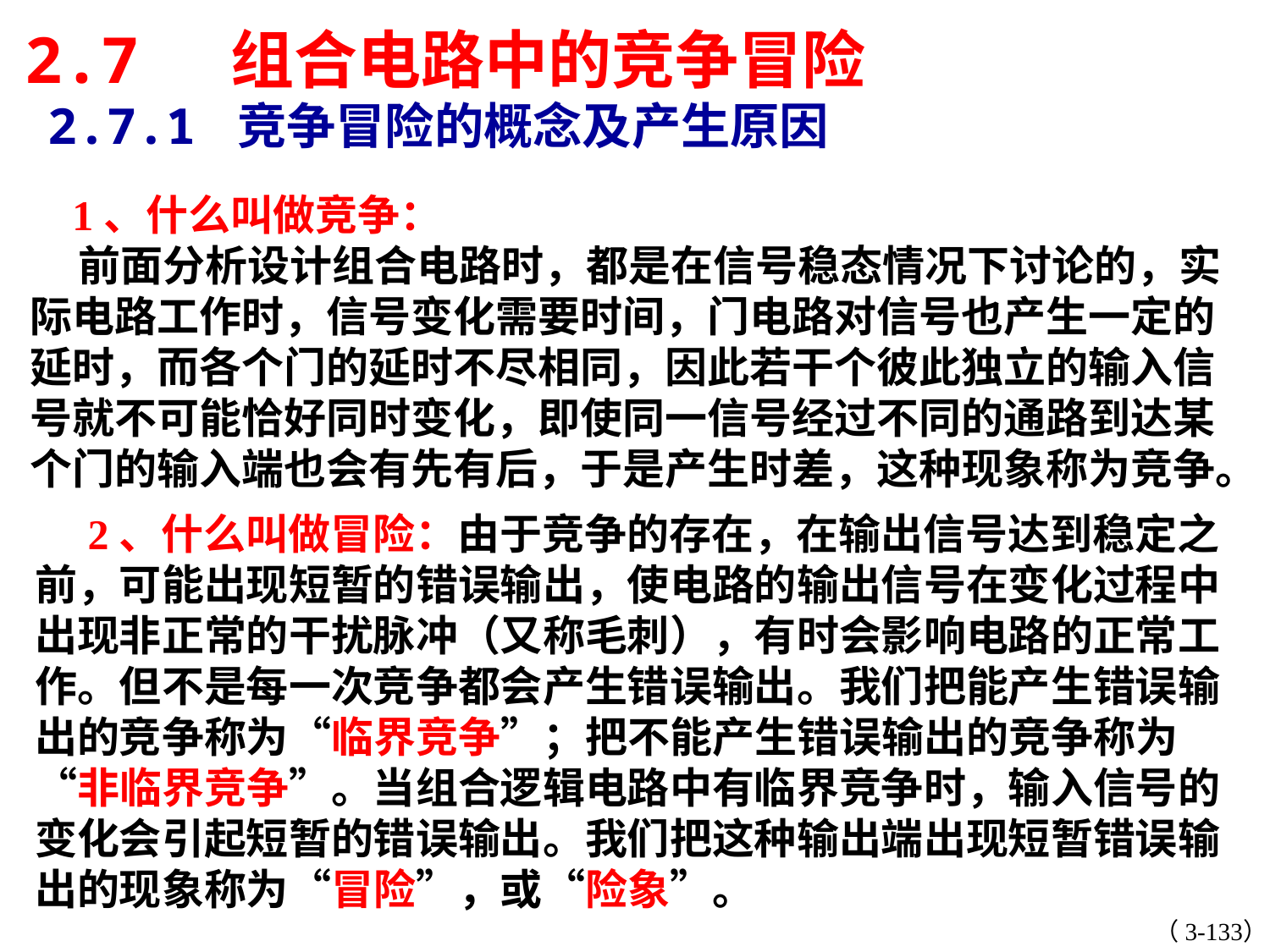

2.7  组合电路中的竞争冒险
2.7.1 竞争冒险的概念及产生原因
    1、什么叫做竞争：
    前面分析设计组合电路时，都是在信号稳态情况下讨论的，实际电路工作时，信号变化需要时间，门电路对信号也产生一定的延时，而各个门的延时不尽相同，因此若干个彼此独立的输入信号就不可能恰好同时变化，即使同一信号经过不同的通路到达某个门的输入端也会有先有后，于是产生时差，这种现象称为竞争。
     2、什么叫做冒险：由于竞争的存在，在输出信号达到稳定之前，可能出现短暂的错误输出，使电路的输出信号在变化过程中出现非正常的干扰脉冲（又称毛刺），有时会影响电路的正常工作。但不是每一次竞争都会产生错误输出。我们把能产生错误输出的竞争称为“临界竞争”；把不能产生错误输出的竞争称为“非临界竞争”。当组合逻辑电路中有临界竞争时，输入信号的变化会引起短暂的错误输出。我们把这种输出端出现短暂错误输出的现象称为“冒险”，或“险象”。
（3-133）